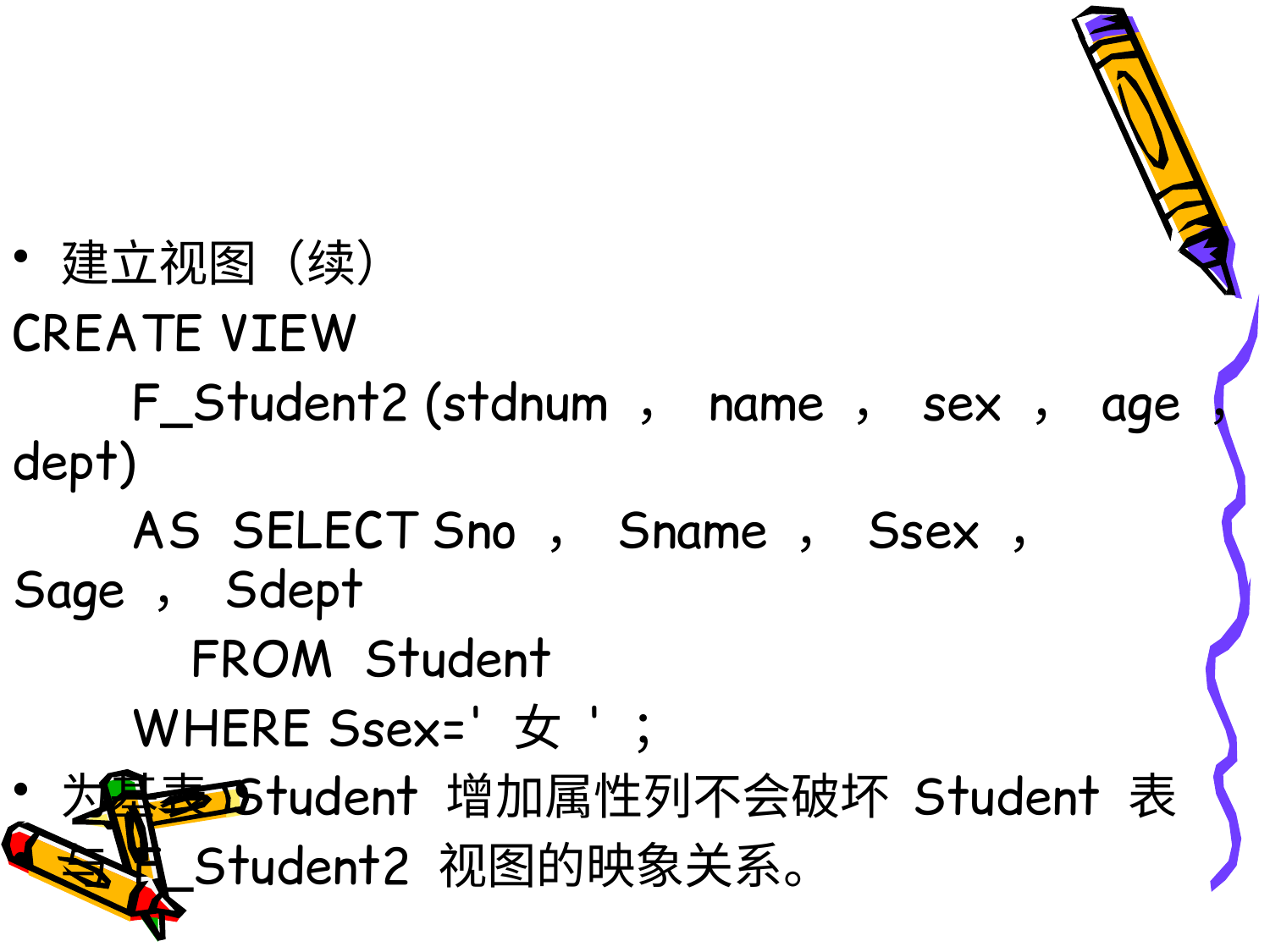

#
建立视图（续）
CREATE VIEW
        F_Student2 (stdnum ， name ， sex ， age ， dept)
        AS  SELECT Sno ， Sname ， Ssex ， Sage ， Sdept
            FROM  Student
        WHERE Ssex=' 女 ' ；
为基表 Student 增加属性列不会破坏 Student 表
与 F_Student2 视图的映象关系。